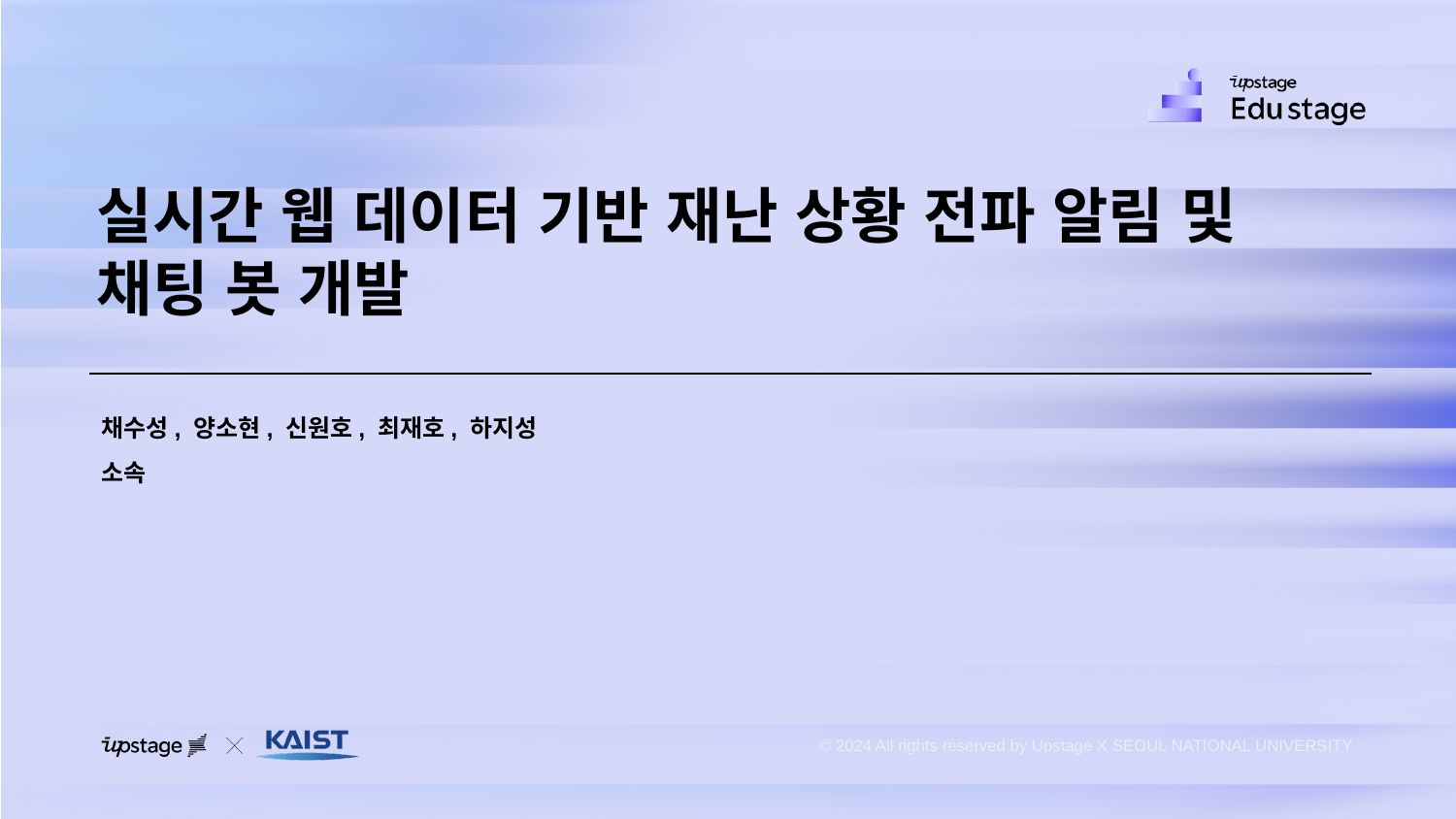

실시간 웹 데이터 기반 재난 상황 전파 알림 및 채팅 봇 개발

채수성, 양소현, 신원호, 최재호, 하지성
소속
 © 2024 All rights reserved by Upstage X SEOUL NATIONAL UNIVERSITY